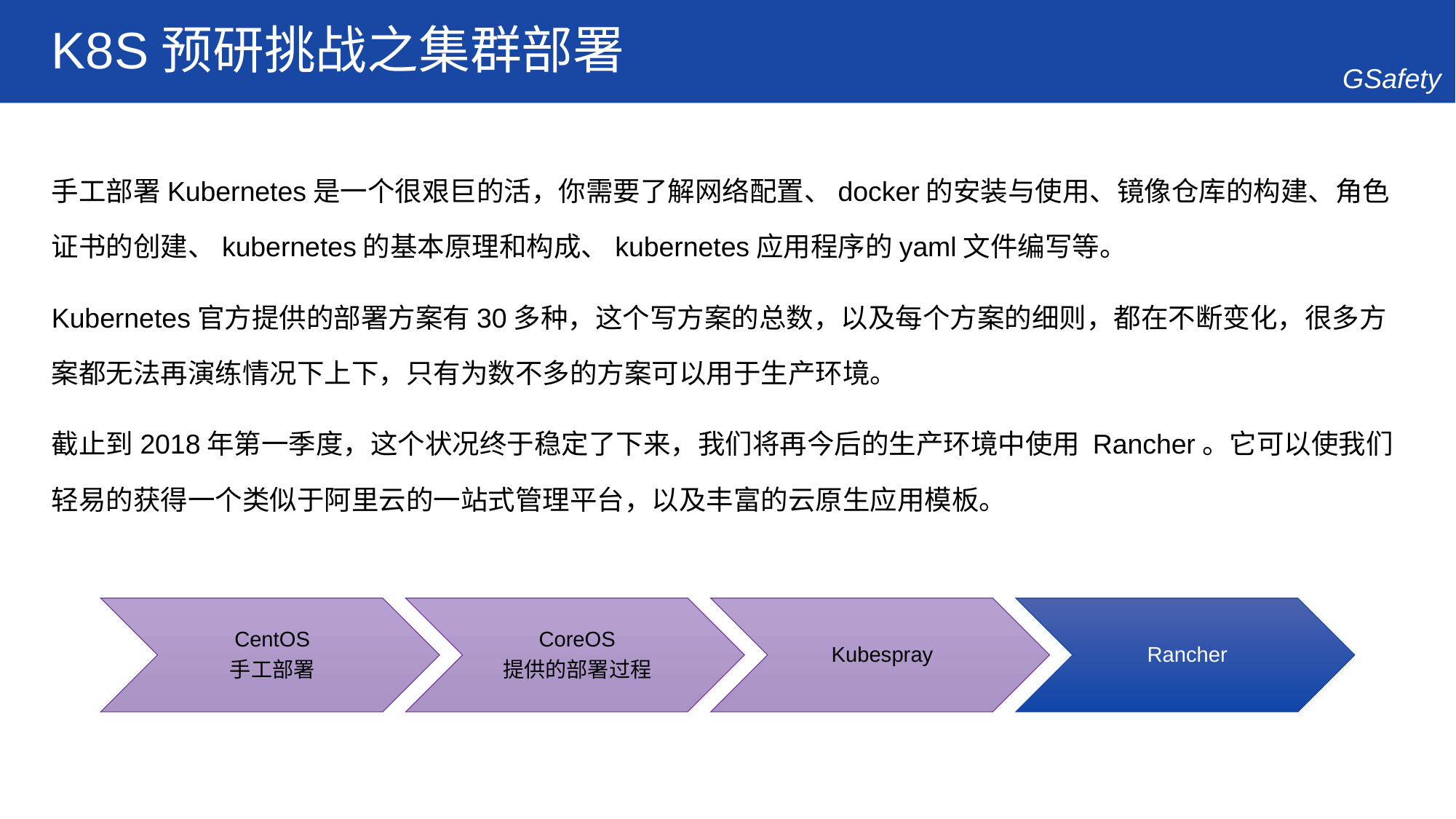

# K8S预研挑战之集群部署
手工部署Kubernetes是一个很艰巨的活，你需要了解网络配置、docker的安装与使用、镜像仓库的构建、角色证书的创建、kubernetes的基本原理和构成、kubernetes应用程序的yaml文件编写等。
Kubernetes官方提供的部署方案有30多种，这个写方案的总数，以及每个方案的细则，都在不断变化，很多方案都无法再演练情况下上下，只有为数不多的方案可以用于生产环境。
截止到2018年第一季度，这个状况终于稳定了下来，我们将再今后的生产环境中使用 Rancher。它可以使我们轻易的获得一个类似于阿里云的一站式管理平台，以及丰富的云原生应用模板。
CentOS
手工部署
CoreOS
提供的部署过程
Kubespray
Rancher